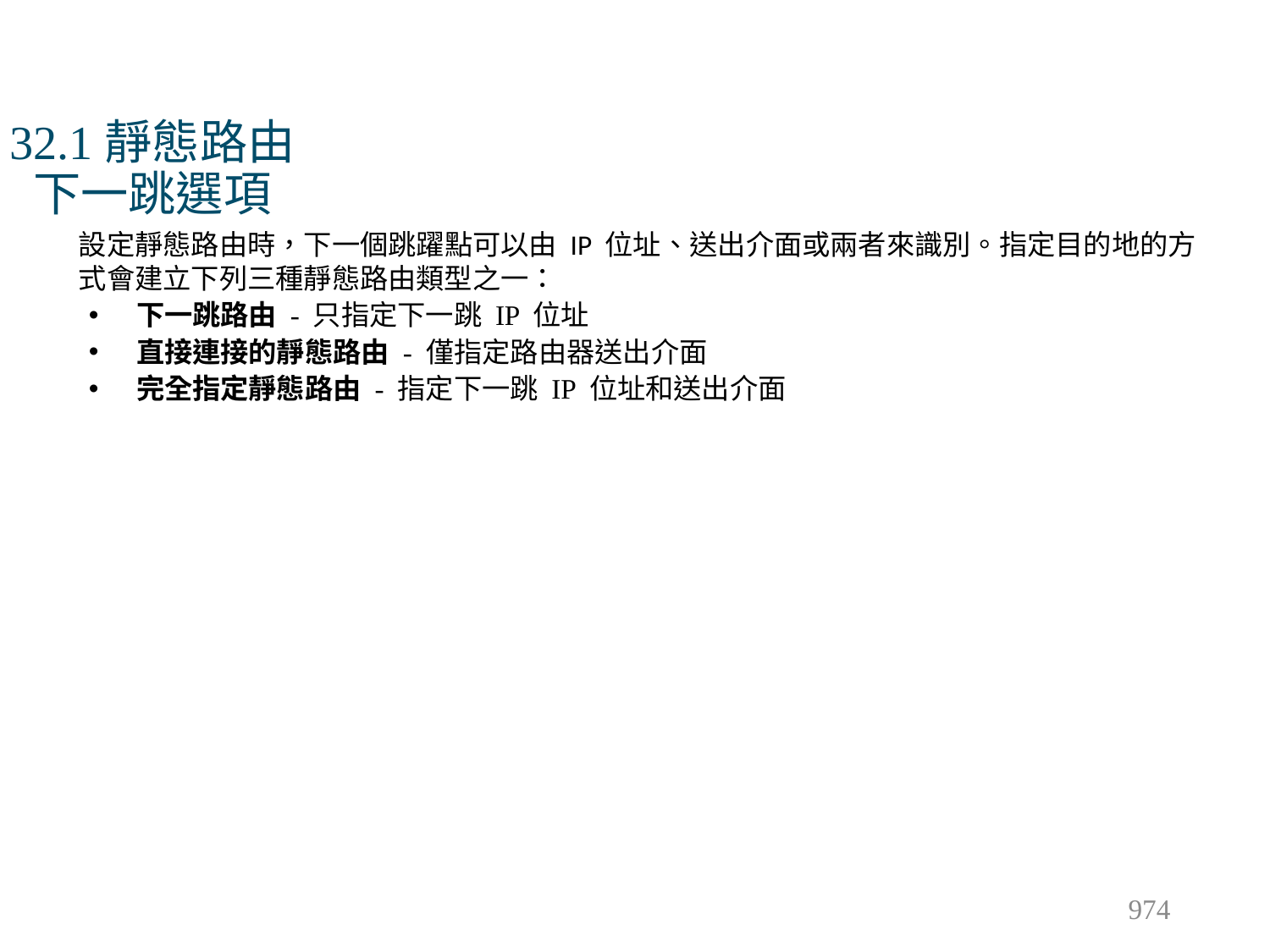

# 32.1靜態路由 下一跳選項
設定靜態路由時，下一個跳躍點可以由 IP 位址、送出介面或兩者來識別。指定目的地的方式會建立下列三種靜態路由類型之一：
下一跳路由 - 只指定下一跳 IP 位址
直接連接的靜態路由 - 僅指定路由器送出介面
完全指定靜態路由 - 指定下一跳 IP 位址和送出介面
974